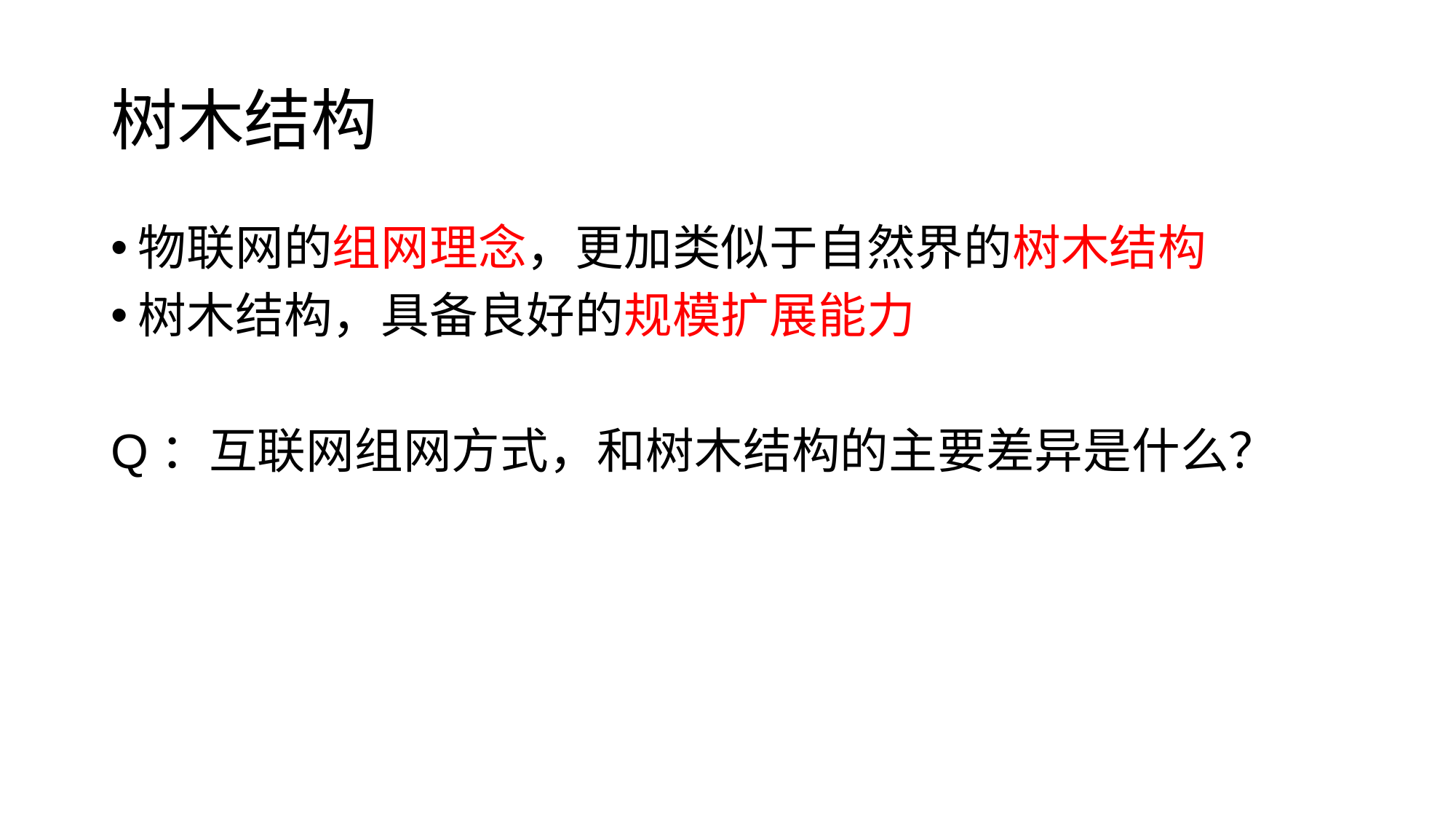

# 树木结构
物联网的组网理念，更加类似于自然界的树木结构
树木结构，具备良好的规模扩展能力

Q：互联网组网方式，和树木结构的主要差异是什么？